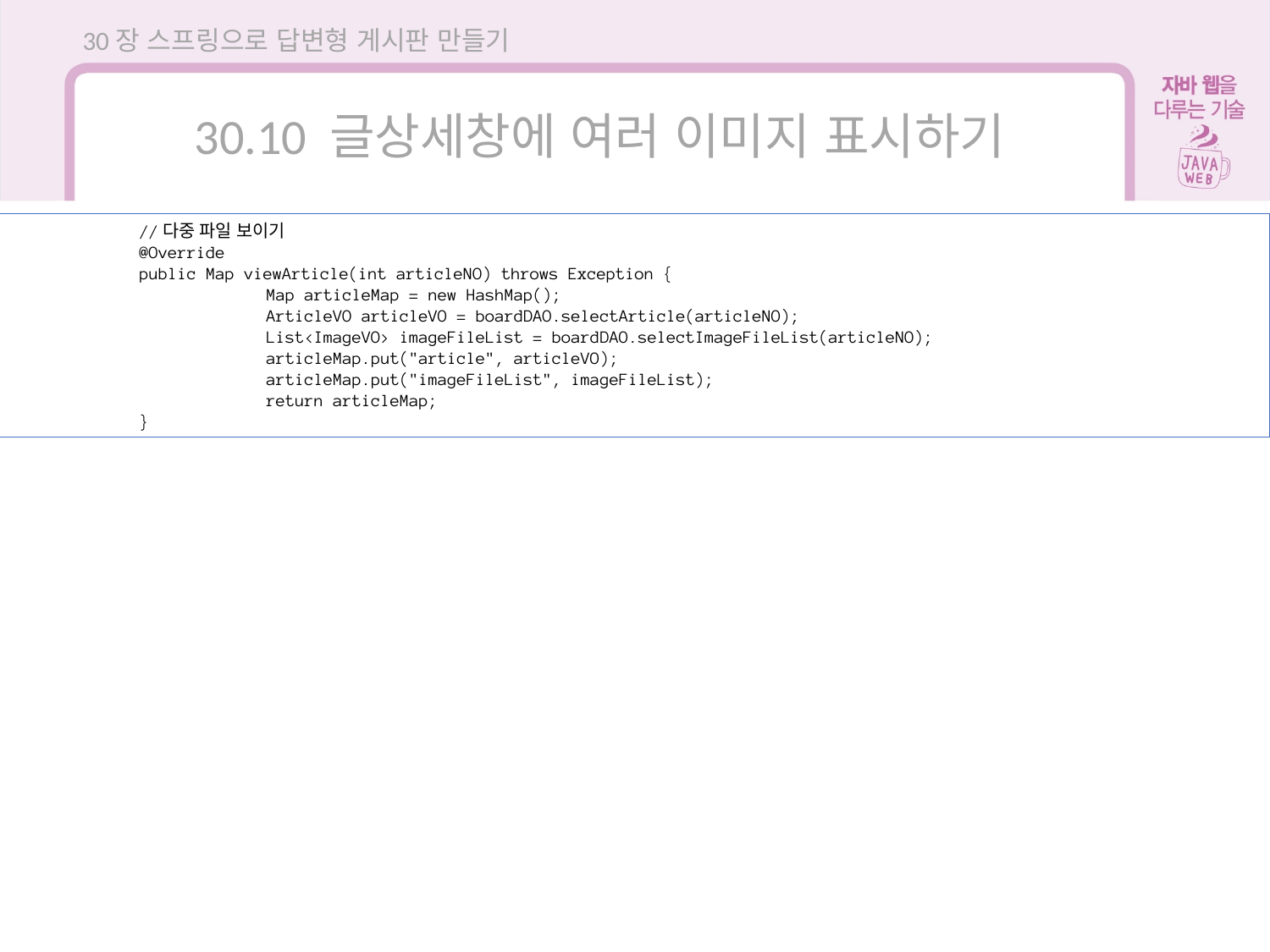

30장 스프링으로 답변형 게시판 만들기
30.10 글상세창에 여러 이미지 표시하기
	//다중 파일 보이기
	@Override
	public Map viewArticle(int articleNO) throws Exception {
		Map articleMap = new HashMap();
		ArticleVO articleVO = boardDAO.selectArticle(articleNO);
		List<ImageVO> imageFileList = boardDAO.selectImageFileList(articleNO);
		articleMap.put("article", articleVO);
		articleMap.put("imageFileList", imageFileList);
		return articleMap;
	}